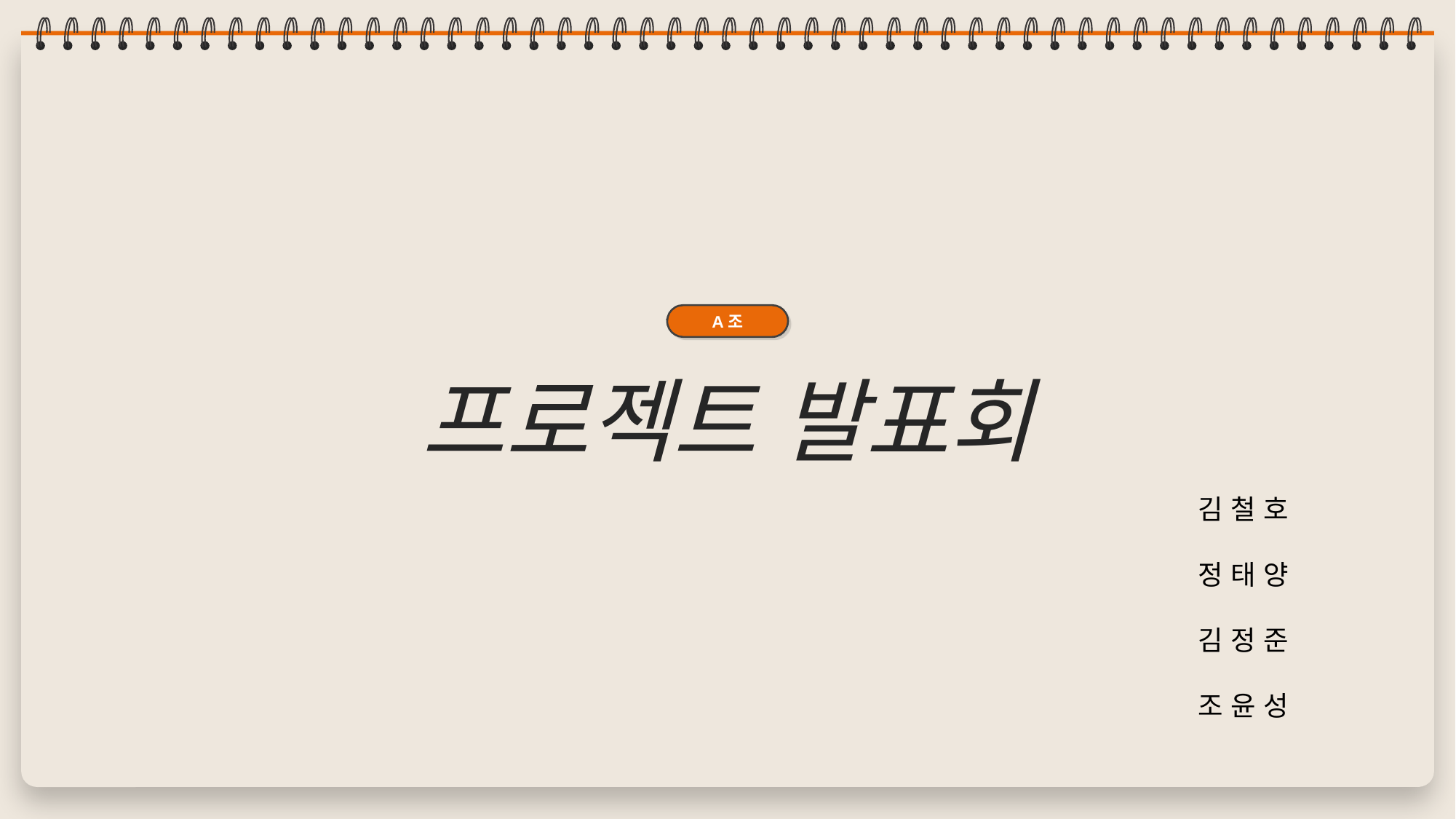

A조
프로젝트 발표회
김 철 호

정 태 양

김 정 준

조 윤 성